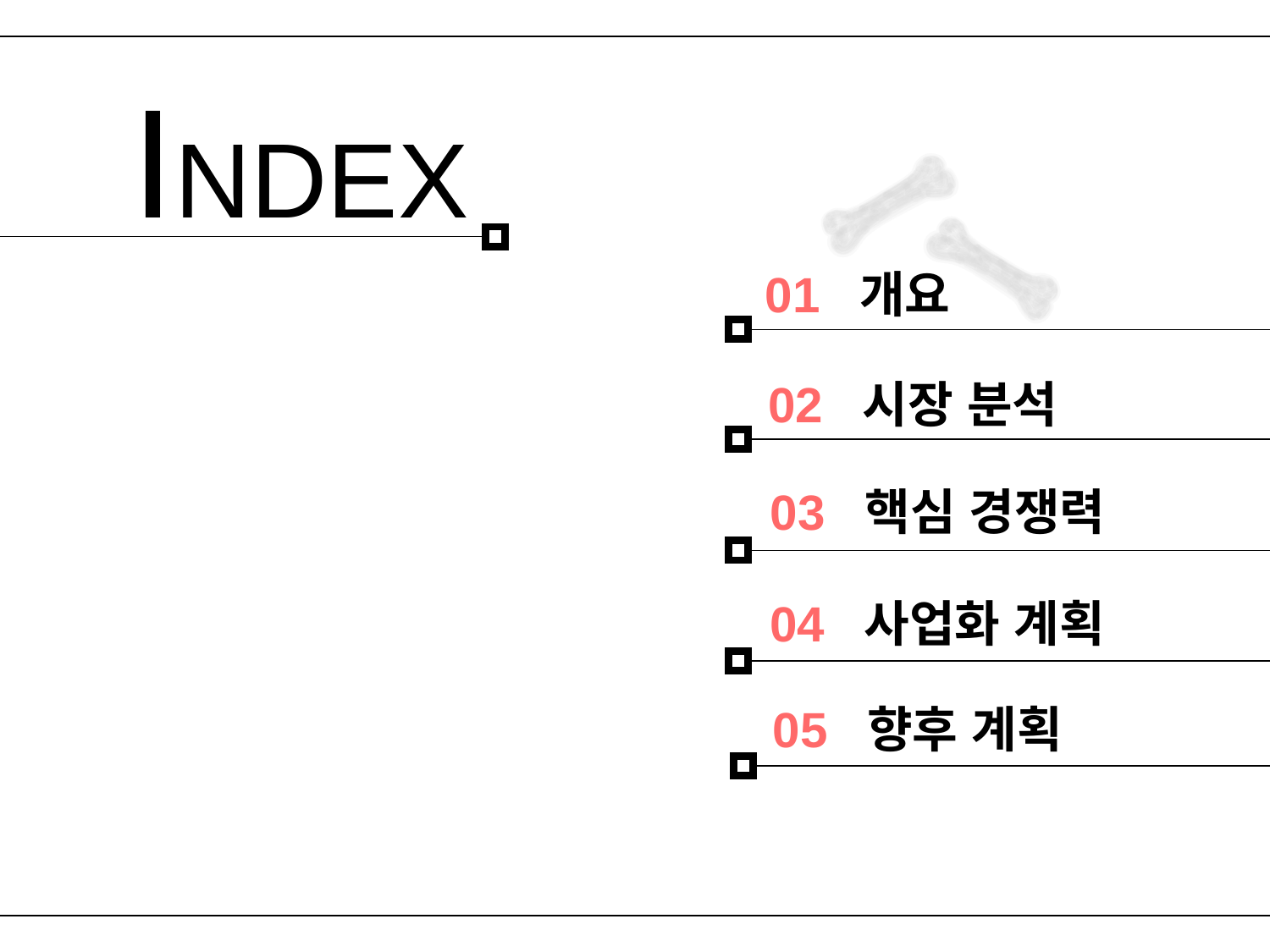

INDEX

01  개요

02  시장 분석

03  핵심 경쟁력

04  사업화 계획

05  향후 계획